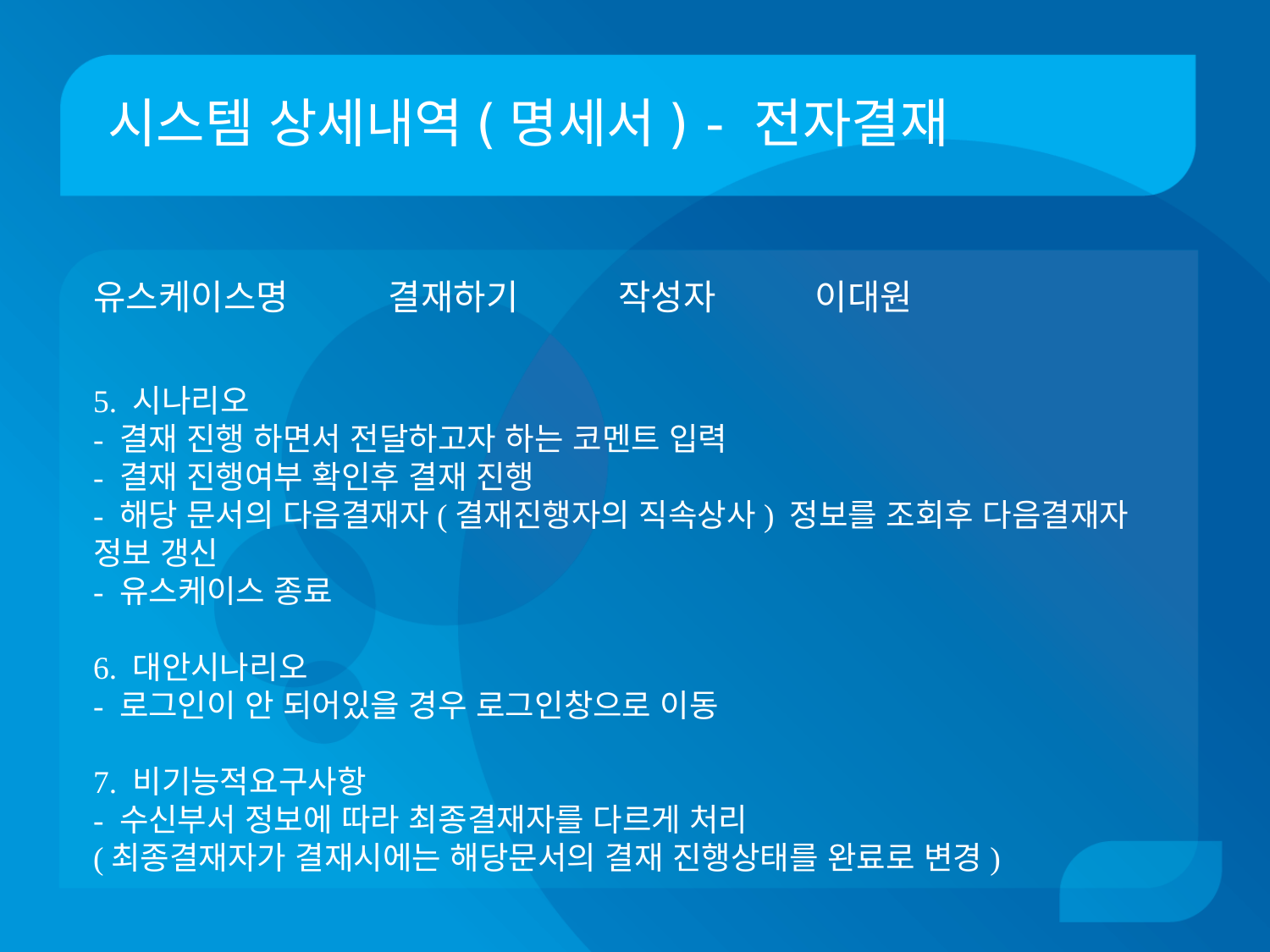

# 시스템 상세내역(명세서) - 전자결재
유스케이스명          결재하기          작성자          이대원
5. 시나리오
- 결재 진행 하면서 전달하고자 하는 코멘트 입력
- 결재 진행여부 확인후 결재 진행
- 해당 문서의 다음결재자(결재진행자의 직속상사) 정보를 조회후 다음결재자 정보 갱신
- 유스케이스 종료

6. 대안시나리오
- 로그인이 안 되어있을 경우 로그인창으로 이동

7. 비기능적요구사항
- 수신부서 정보에 따라 최종결재자를 다르게 처리
(최종결재자가 결재시에는 해당문서의 결재 진행상태를 완료로 변경)